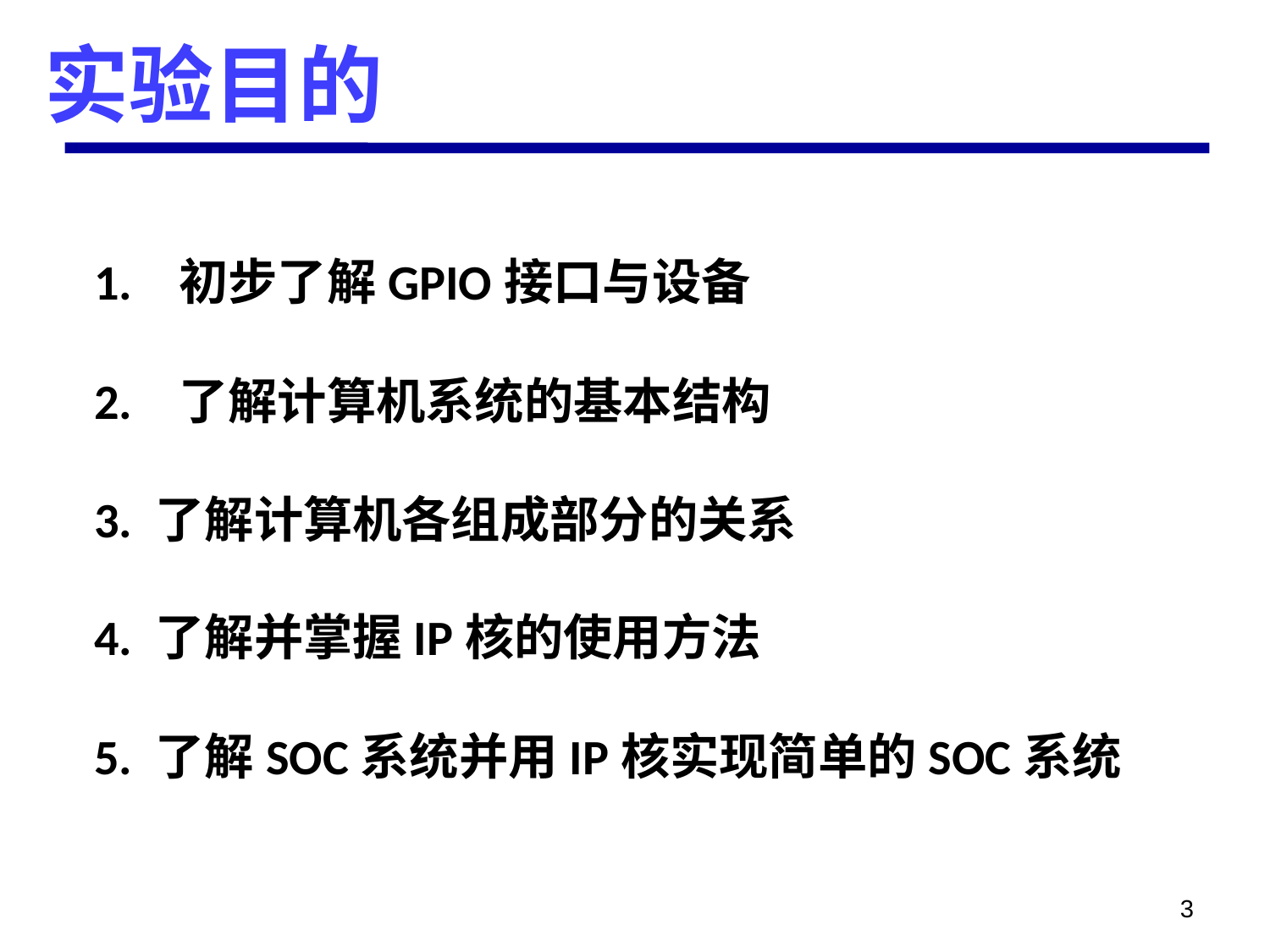

# 实验目的
1.	初步了解GPIO接口与设备
2.	了解计算机系统的基本结构
3. 了解计算机各组成部分的关系
4. 了解并掌握IP核的使用方法
5. 了解SOC系统并用IP核实现简单的SOC系统
3